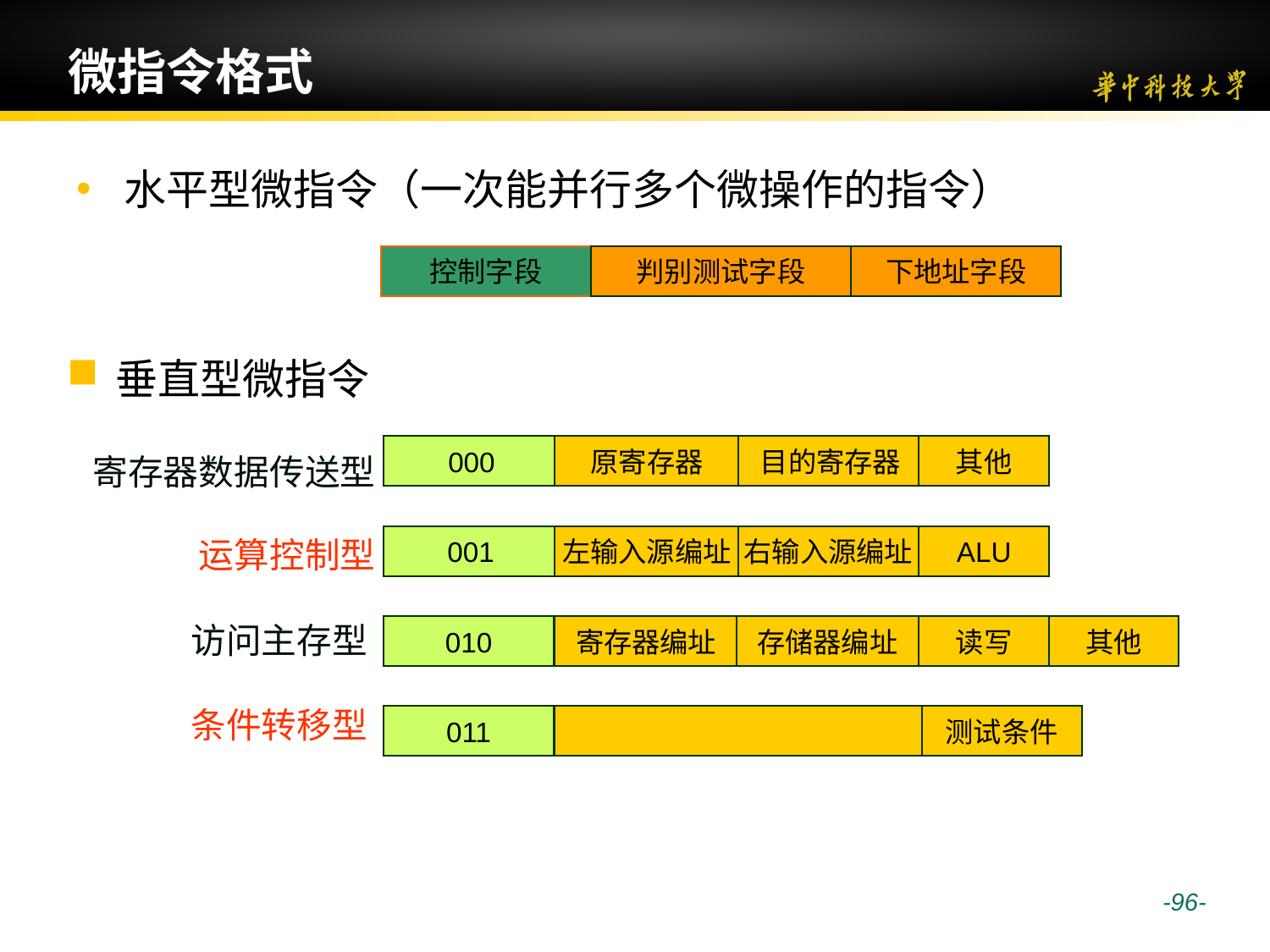

# 微指令格式
水平型微指令（一次能并行多个微操作的指令）

控制字段
判别测试字段
下地址字段
垂直型微指令
000
原寄存器
目的寄存器
其他
寄存器数据传送型
001
左输入源编址
右输入源编址
ALU
运算控制型
访问主存型
010
寄存器编址
存储器编址
读写
其他
条件转移型
011

测试条件
 -96-